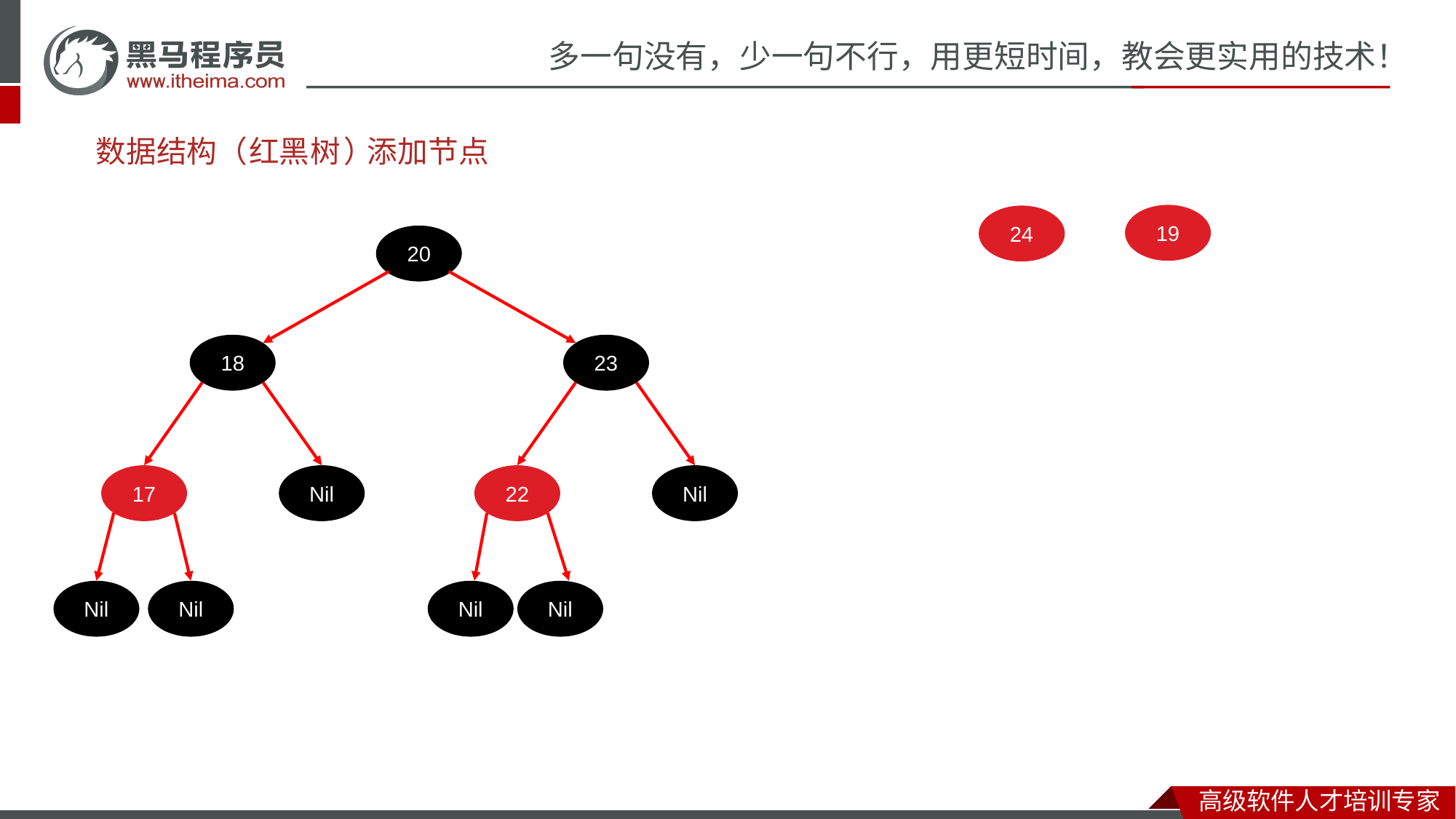

# 数据结构（
红黑
树
）
添加节点
19
24
20
18
23
17
Nil
22
Nil
Nil
Nil
Nil
Nil